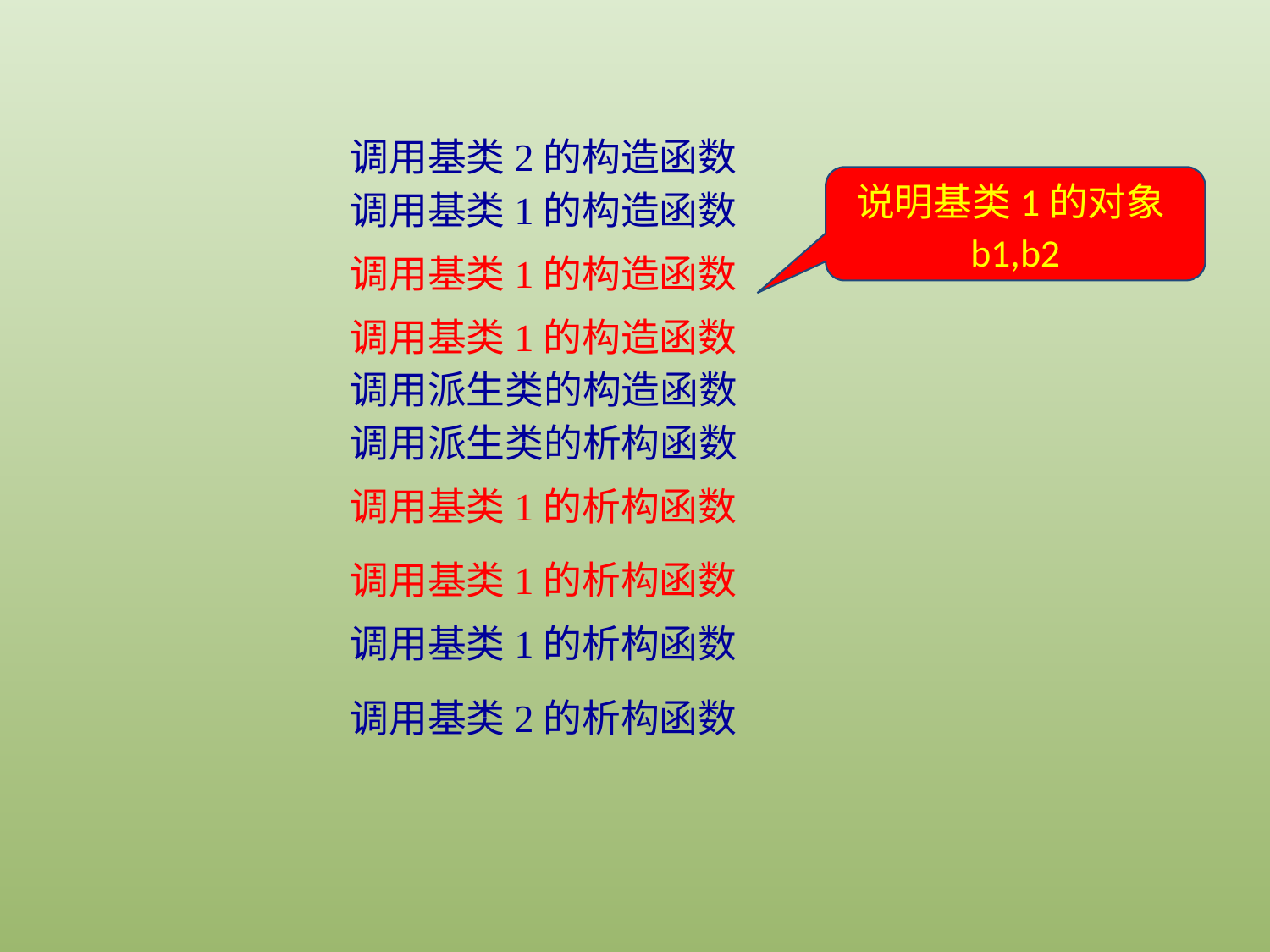

调用基类2的构造函数
说明基类1的对象b1,b2
调用基类1的构造函数
调用基类1的构造函数
调用基类1的构造函数
调用派生类的构造函数
调用派生类的析构函数
调用基类1的析构函数
调用基类1的析构函数
调用基类1的析构函数
调用基类2的析构函数
740